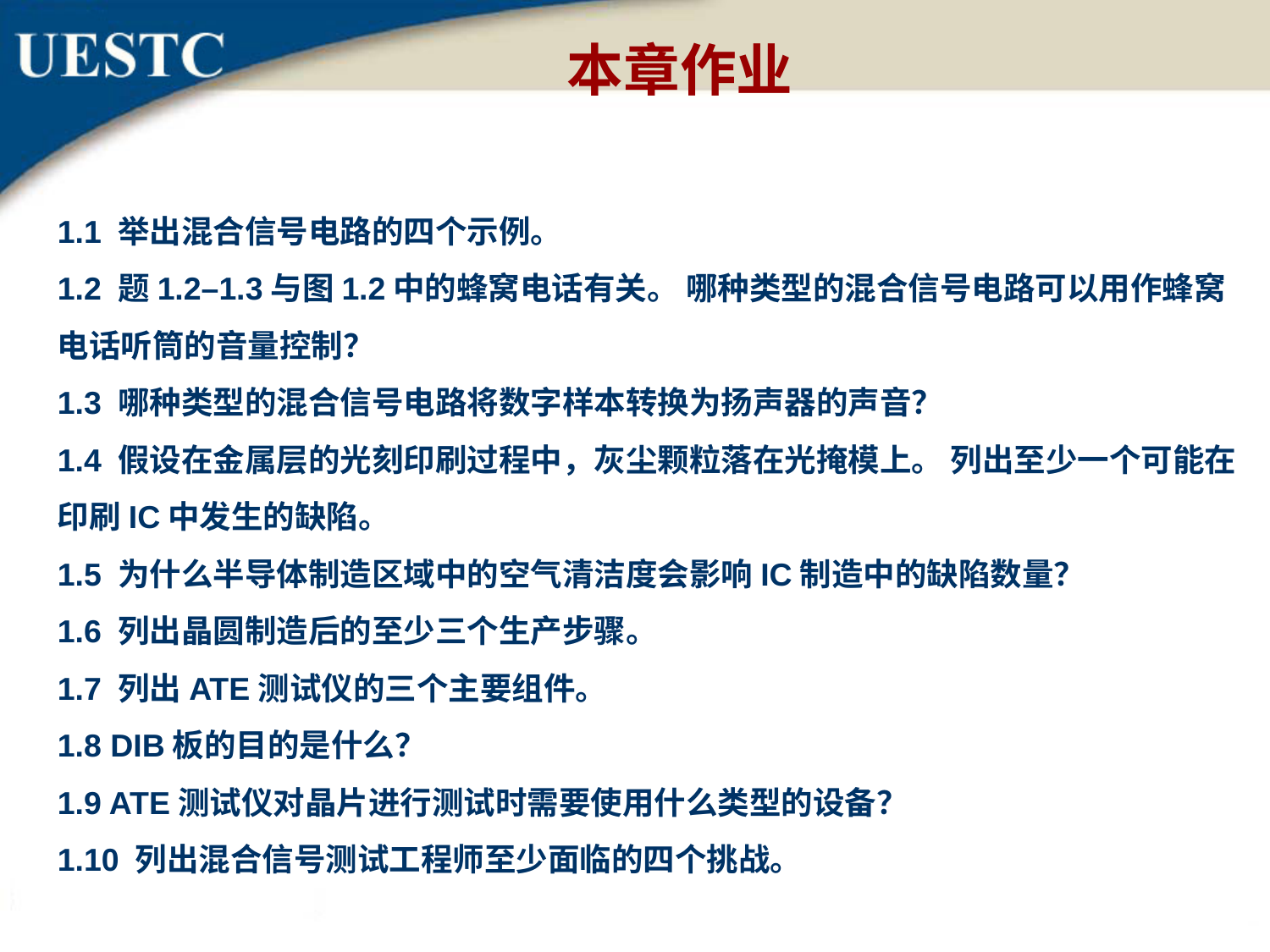

本章作业
1.1 举出混合信号电路的四个示例。
1.2 题1.2–1.3与图1.2中的蜂窝电话有关。 哪种类型的混合信号电路可以用作蜂窝电话听筒的音量控制？
1.3 哪种类型的混合信号电路将数字样本转换为扬声器的声音？
1.4 假设在金属层的光刻印刷过程中，灰尘颗粒落在光掩模上。 列出至少一个可能在印刷IC中发生的缺陷。
1.5 为什么半导体制造区域中的空气清洁度会影响IC制造中的缺陷数量？
1.6 列出晶圆制造后的至少三个生产步骤。
1.7 列出ATE测试仪的三个主要组件。
1.8 DIB板的目的是什么？
1.9 ATE测试仪对晶片进行测试时需要使用什么类型的设备？
1.10 列出混合信号测试工程师至少面临的四个挑战。